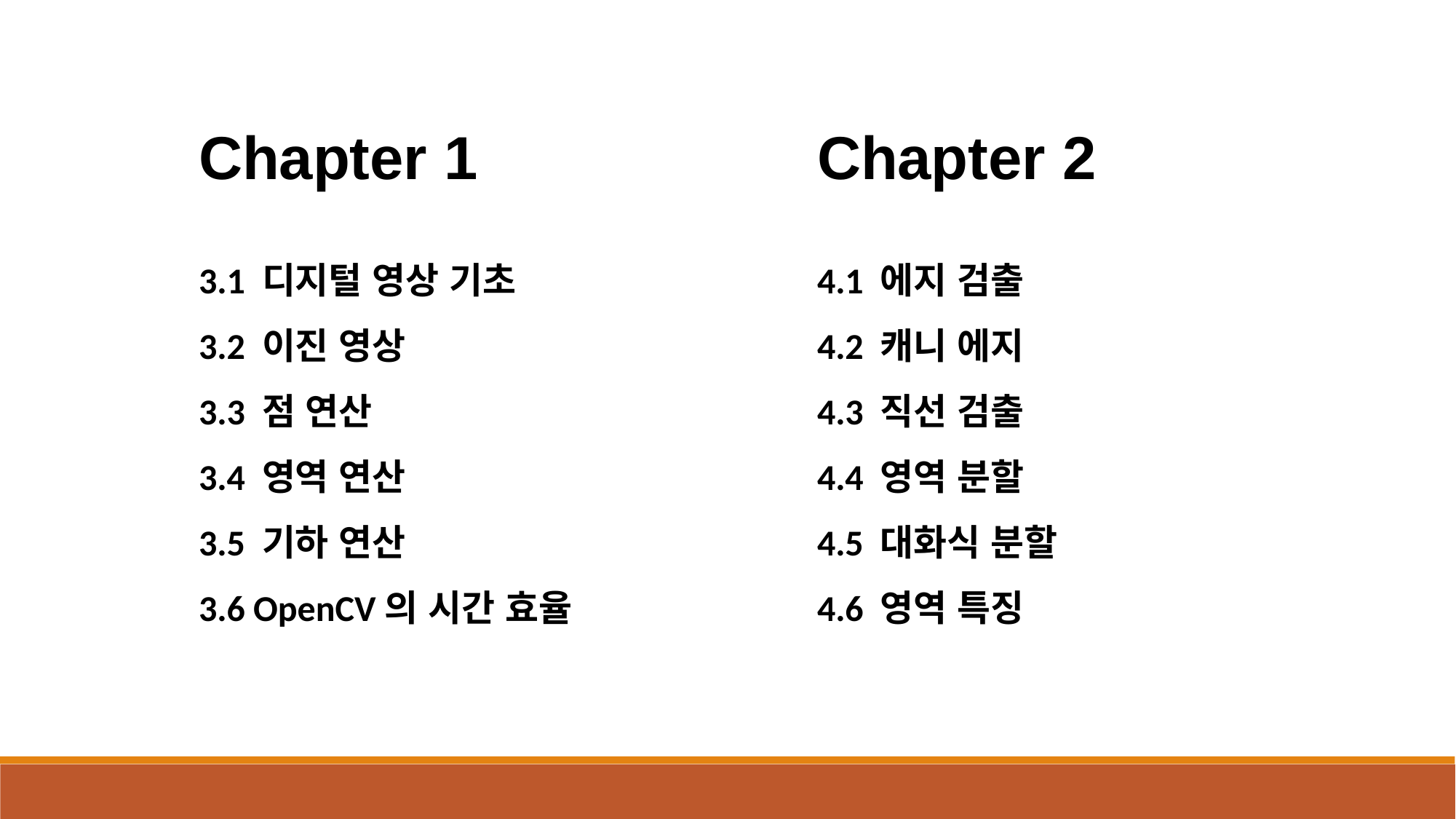

Chapter 1

3.1 디지털 영상 기초
3.2 이진 영상
3.3 점 연산
3.4 영역 연산
3.5 기하 연산
3.6 OpenCV의 시간 효율
Chapter 2

4.1 에지 검출
4.2 캐니 에지
4.3 직선 검출
4.4 영역 분할
4.5 대화식 분할
4.6 영역 특징